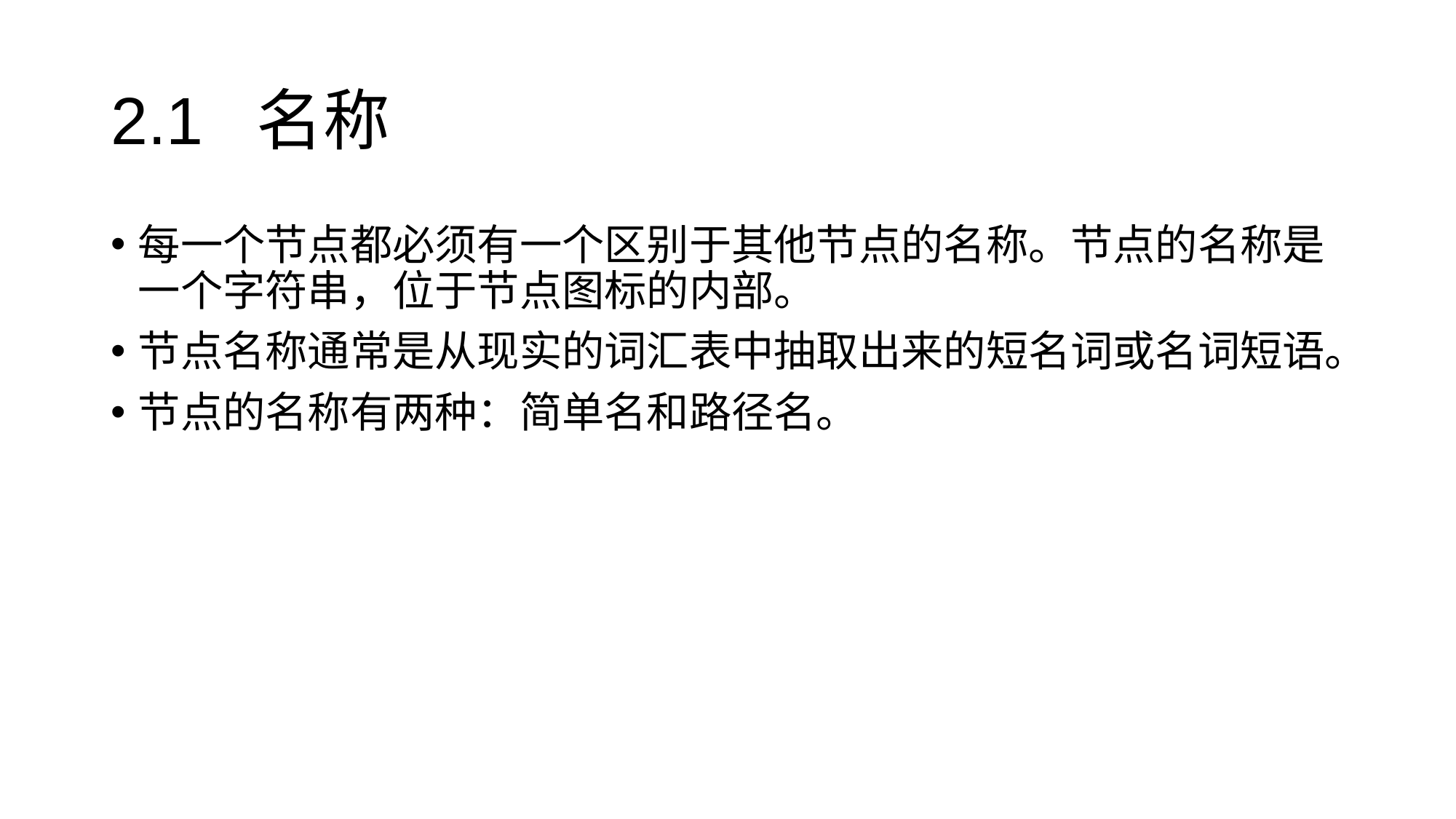

# 2.1  名称
每一个节点都必须有一个区别于其他节点的名称。节点的名称是一个字符串，位于节点图标的内部。
节点名称通常是从现实的词汇表中抽取出来的短名词或名词短语。
节点的名称有两种：简单名和路径名。